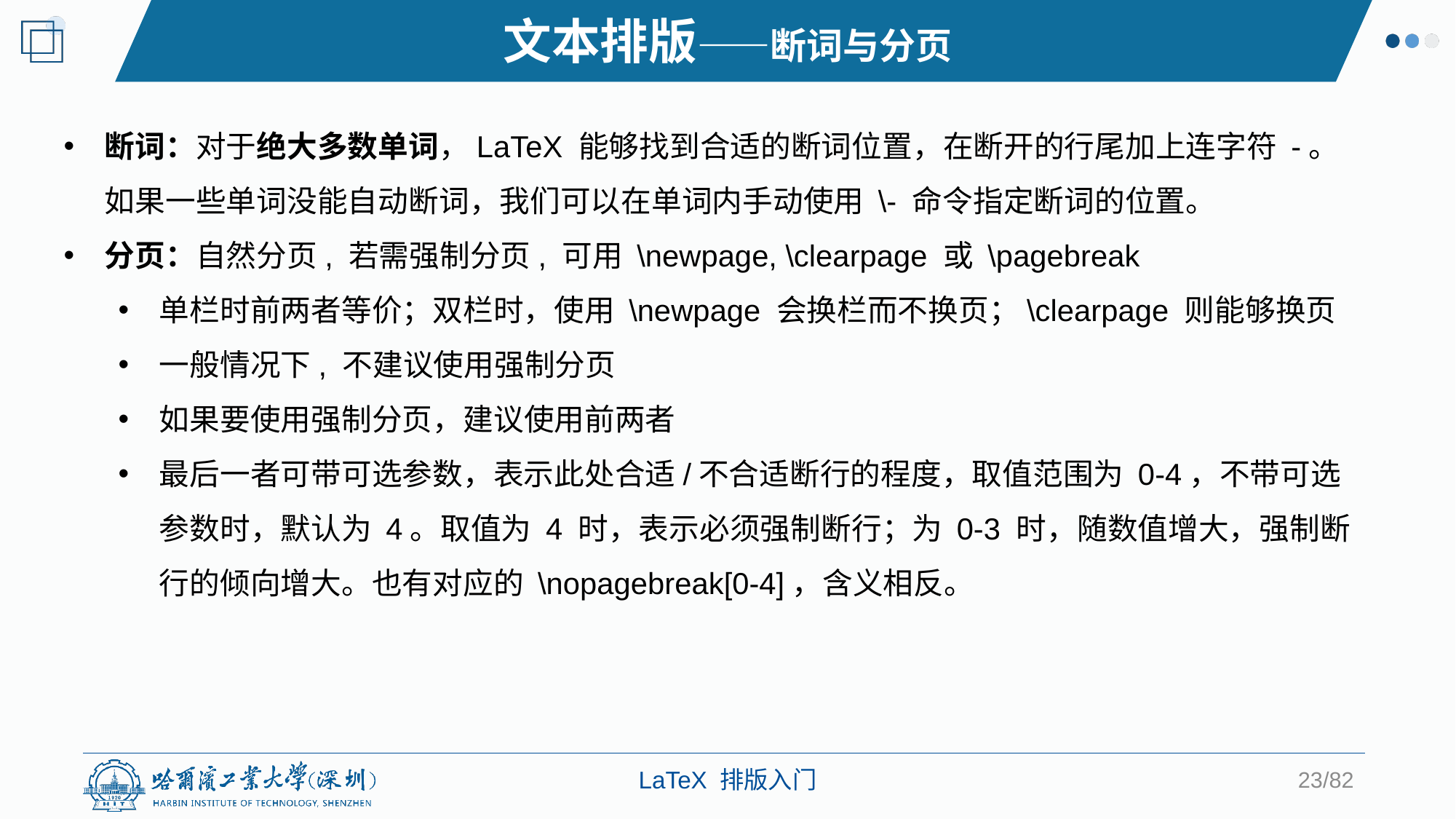

文本排版——断词与分页
断词：对于绝大多数单词，LaTeX 能够找到合适的断词位置，在断开的行尾加上连字符 -。如果一些单词没能自动断词，我们可以在单词内手动使用 \- 命令指定断词的位置。
分页：自然分页, 若需强制分页, 可用 \newpage, \clearpage 或 \pagebreak
单栏时前两者等价；双栏时，使用 \newpage 会换栏而不换页；\clearpage 则能够换页
一般情况下, 不建议使用强制分页
如果要使用强制分页，建议使用前两者
最后一者可带可选参数，表示此处合适/不合适断行的程度，取值范围为 0-4，不带可选参数时，默认为 4。取值为 4 时，表示必须强制断行；为 0-3 时，随数值增大，强制断行的倾向增大。也有对应的 \nopagebreak[0-4]，含义相反。

23/82